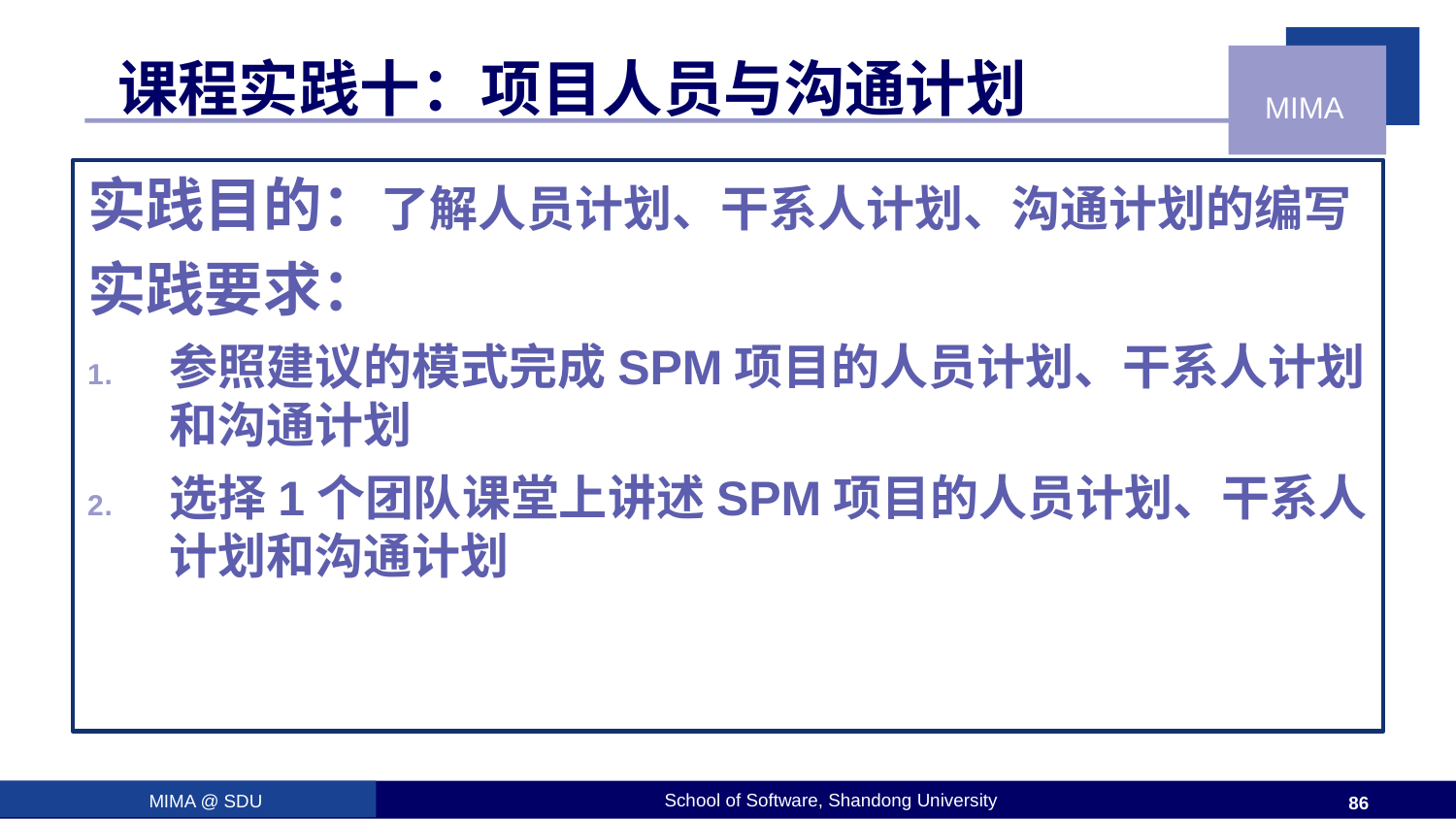

# 课程实践十：项目人员与沟通计划
实践目的：了解人员计划、干系人计划、沟通计划的编写
实践要求：
参照建议的模式完成SPM项目的人员计划、干系人计划和沟通计划
选择1个团队课堂上讲述SPM项目的人员计划、干系人计划和沟通计划